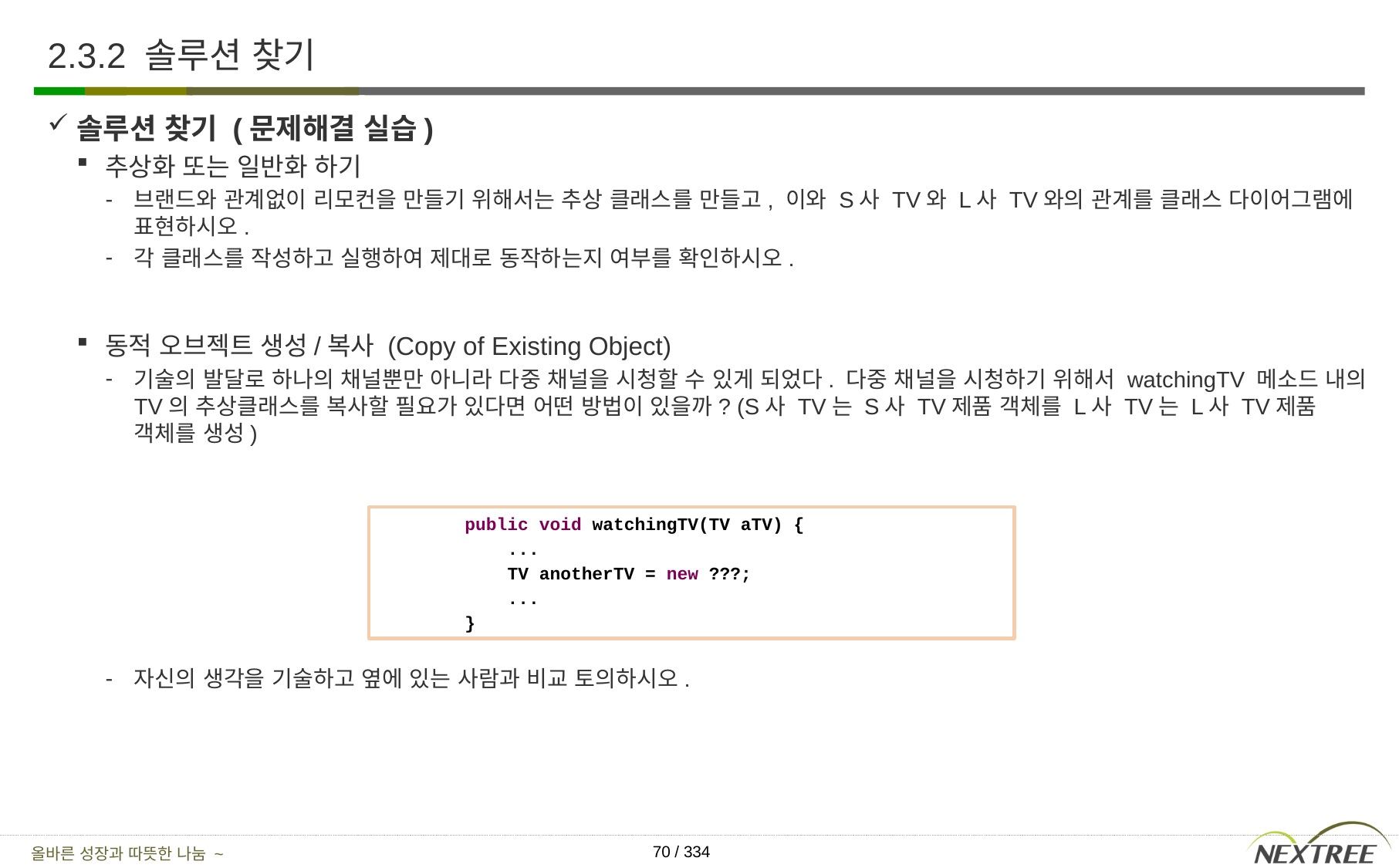

# 2.3.2 솔루션 찾기
솔루션 찾기 (문제해결 실습)
추상화 또는 일반화 하기
브랜드와 관계없이 리모컨을 만들기 위해서는 추상 클래스를 만들고, 이와 S사 TV와 L사 TV와의 관계를 클래스 다이어그램에 표현하시오.
각 클래스를 작성하고 실행하여 제대로 동작하는지 여부를 확인하시오.

동적 오브젝트 생성/복사 (Copy of Existing Object)
기술의 발달로 하나의 채널뿐만 아니라 다중 채널을 시청할 수 있게 되었다. 다중 채널을 시청하기 위해서 watchingTV 메소드 내의 TV의 추상클래스를 복사할 필요가 있다면 어떤 방법이 있을까? (S사 TV는 S사 TV제품 객체를 L사 TV는 L사 TV제품 객체를 생성)

자신의 생각을 기술하고 옆에 있는 사람과 비교 토의하시오.

        public void watchingTV(TV aTV) {
            ...
            TV anotherTV = new ???;
            ...
        }